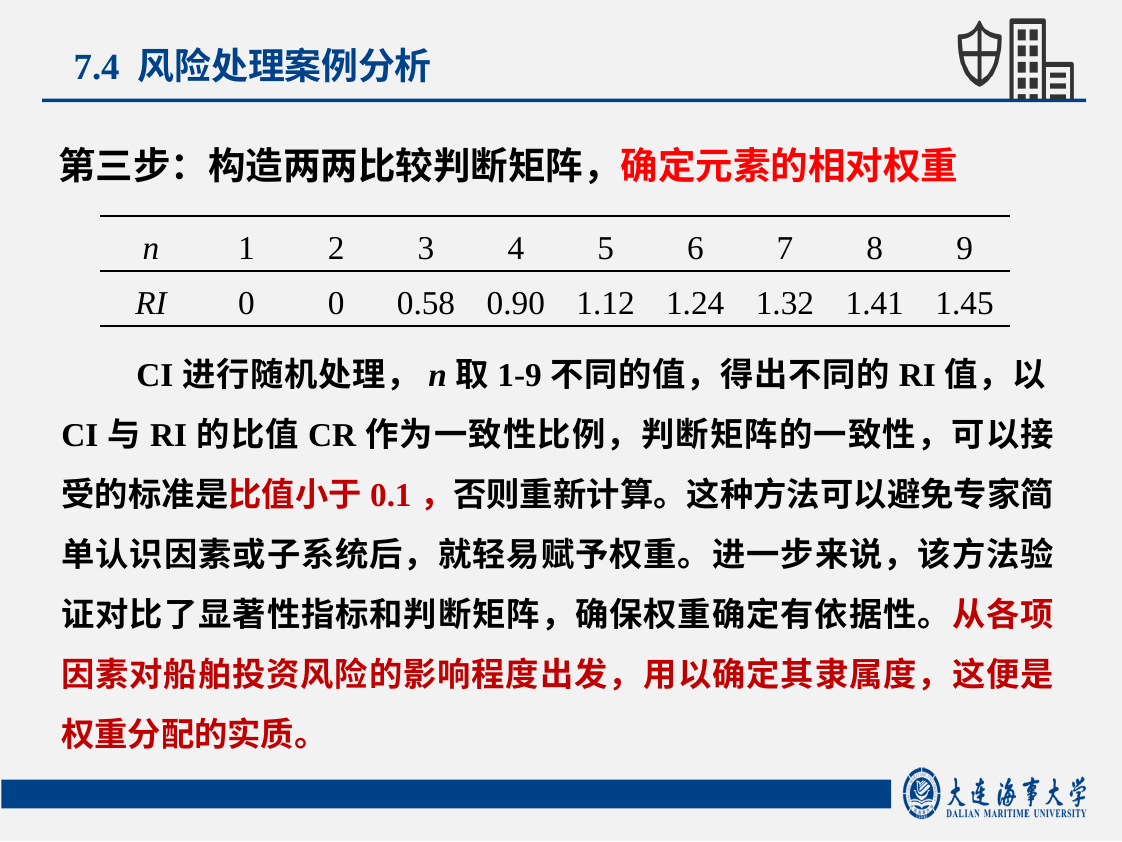

7.4 风险处理案例分析
第三步：构造两两比较判断矩阵，确定元素的相对权重
| n | 1 | 2 | 3 | 4 | 5 | 6 | 7 | 8 | 9 |
| --- | --- | --- | --- | --- | --- | --- | --- | --- | --- |
| RI | 0 | 0 | 0.58 | 0.90 | 1.12 | 1.24 | 1.32 | 1.41 | 1.45 |
CI进行随机处理，n取1-9不同的值，得出不同的RI值，以CI与RI的比值CR作为一致性比例，判断矩阵的一致性，可以接受的标准是比值小于0.1，否则重新计算。这种方法可以避免专家简单认识因素或子系统后，就轻易赋予权重。进一步来说，该方法验证对比了显著性指标和判断矩阵，确保权重确定有依据性。从各项因素对船舶投资风险的影响程度出发，用以确定其隶属度，这便是权重分配的实质。